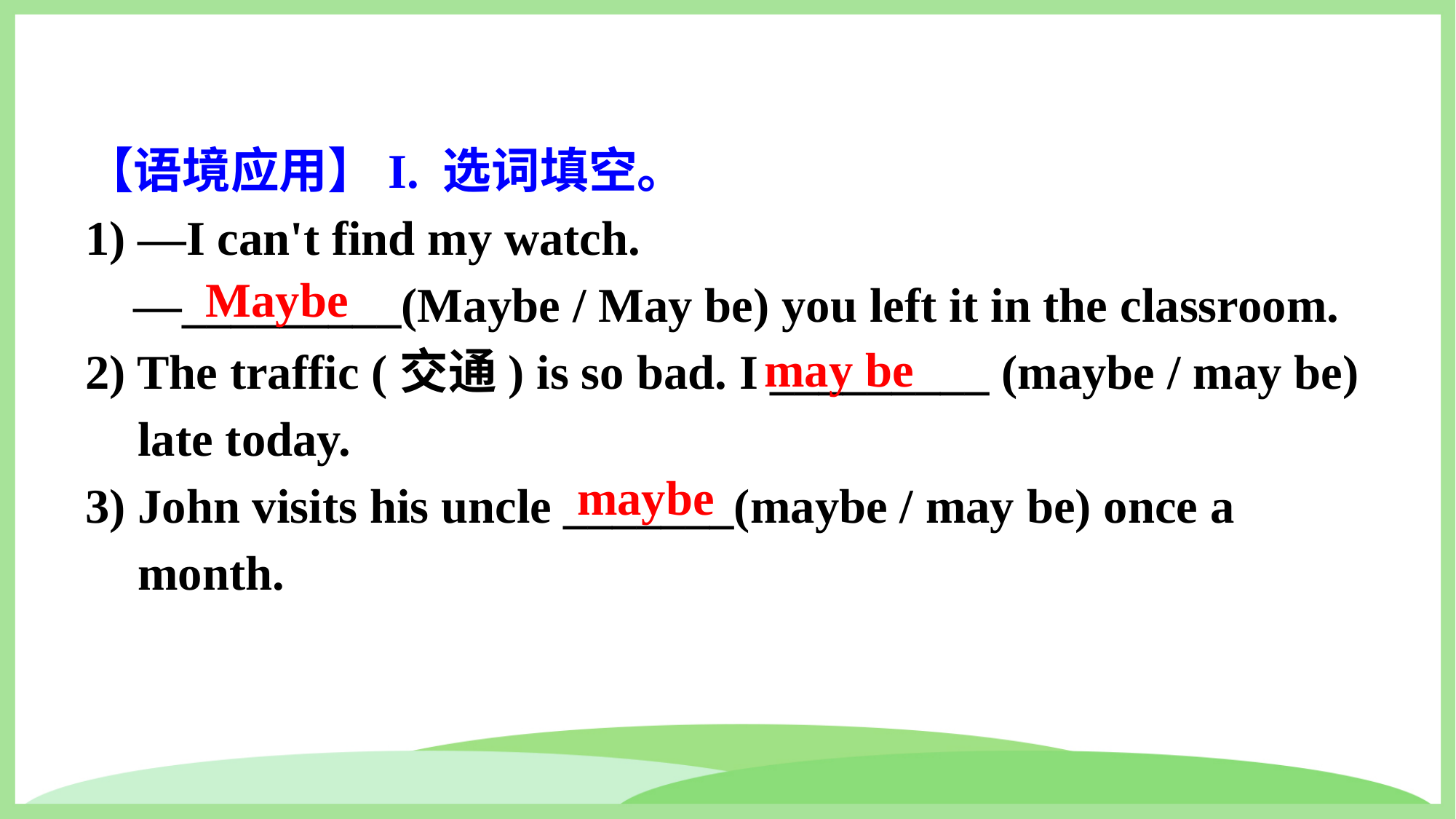

【语境应用】I. 选词填空。
1) —I can't find my watch.
    —_________(Maybe / May be) you left it in the classroom.
2) The traffic (交通) is so bad. I _________ (maybe / may be) late today.
3) John visits his uncle _______(maybe / may be) once a month.
Maybe
may be
maybe